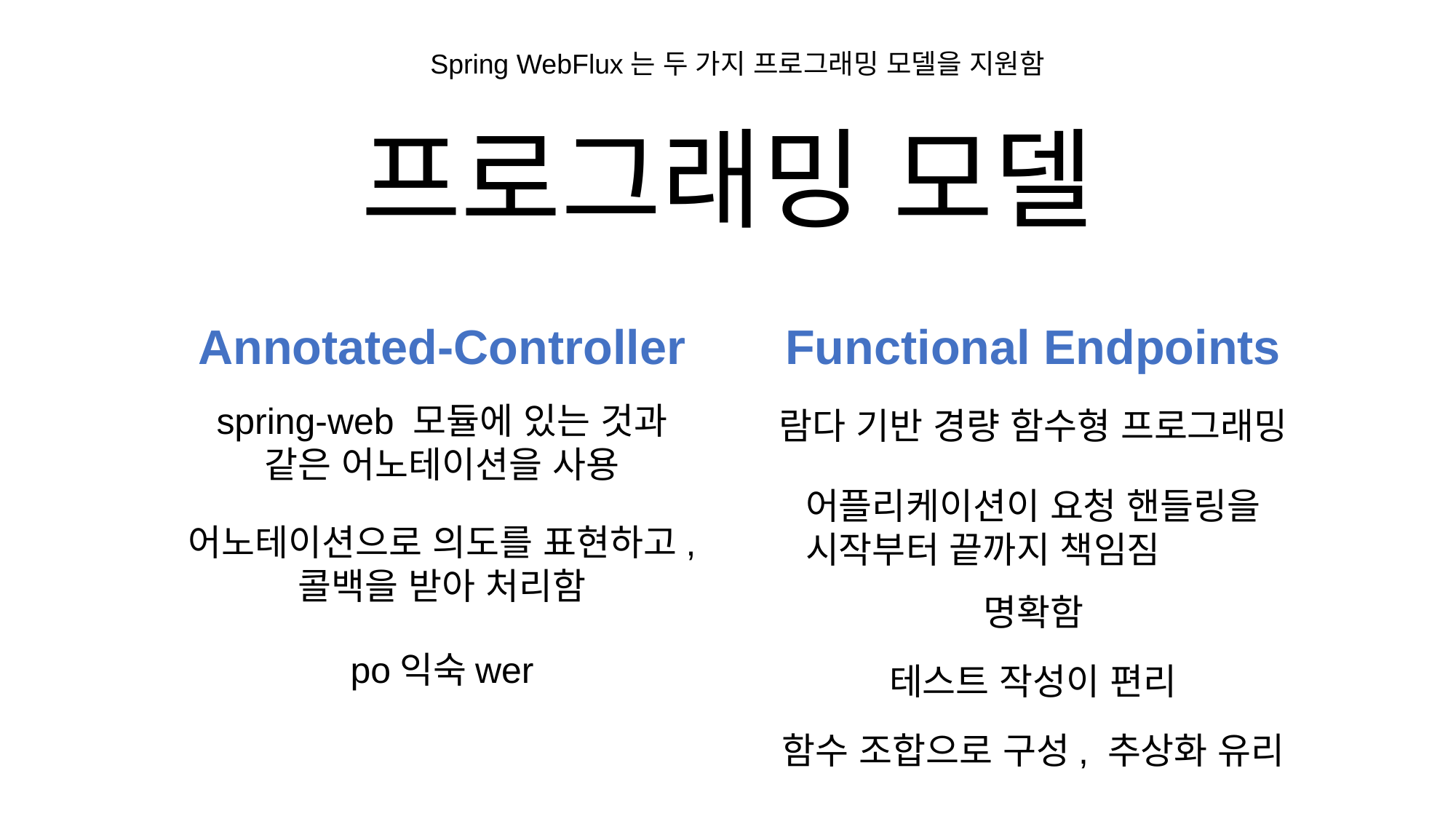

Spring WebFlux는 두 가지 프로그래밍 모델을 지원함
프로그래밍 모델
Annotated-Controller
Functional Endpoints
spring-web 모듈에 있는 것과
같은 어노테이션을 사용
람다 기반 경량 함수형 프로그래밍
어플리케이션이 요청 핸들링을
시작부터 끝까지 책임짐
어노테이션으로 의도를 표현하고,
콜백을 받아 처리함
명확함
po익숙wer
테스트 작성이 편리
함수 조합으로 구성, 추상화 유리